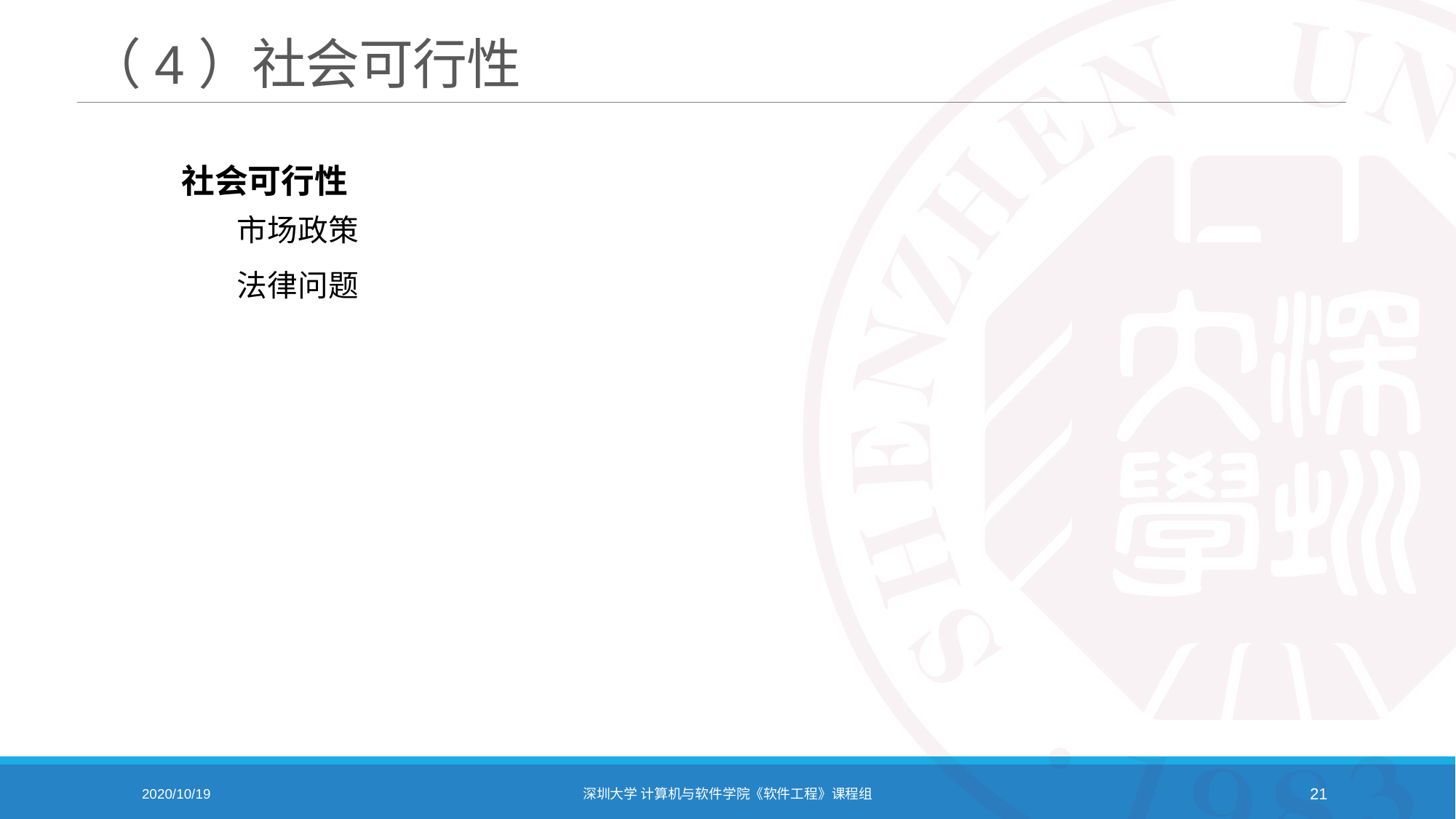

# （4）社会可行性
社会可行性
市场政策
法律问题
2020/10/19
深圳大学 计算机与软件学院《软件工程》课程组
21